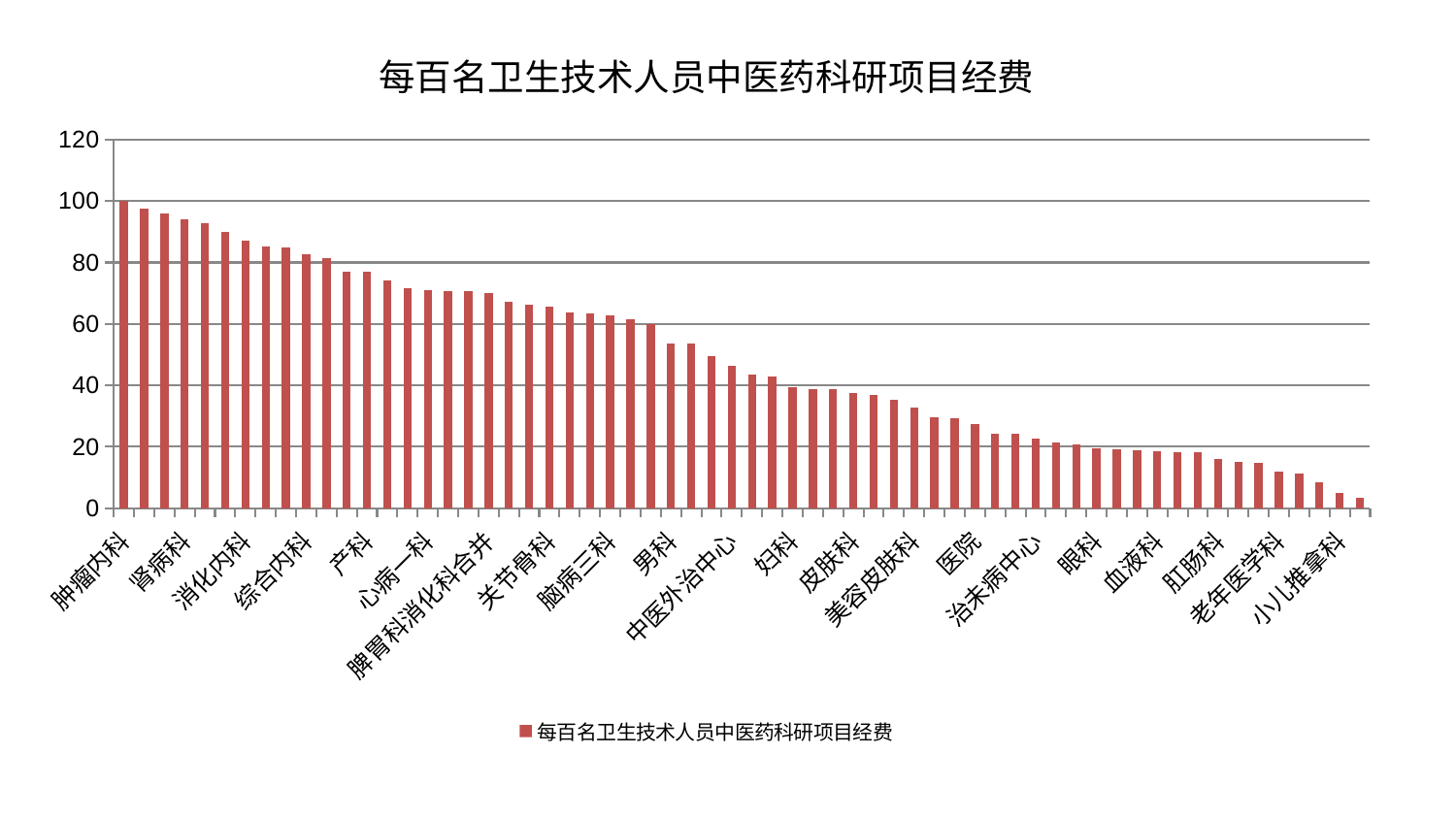

### Chart: 每百名卫生技术人员中医药科研项目经费

| Category | 每百名卫生技术人员中医药科研项目经费 |
|---|---|
| 肿瘤内科 | 100.00000000000001 |
| 针灸科 | 97.65120825970128 |
| 耳鼻喉科 | 96.0270861064764 |
| 肾病科 | 94.14276916120109 |
| 心病四科 | 92.77811379555462 |
| 风湿病科 | 90.03724575891144 |
| 消化内科 | 87.1088719515518 |
| 运动损伤骨科 | 85.29509002962804 |
| 泌尿外科 | 84.76621580105608 |
| 综合内科 | 82.81132949385807 |
| 西区重症医学科 | 81.36391653373786 |
| 重症医学科 | 77.16222974821883 |
| 产科 | 77.13819190405333 |
| 心病二科 | 74.31339443433964 |
| 康复科 | 71.60229784756378 |
| 心病一科 | 71.04047278083915 |
| 神经外科 | 70.71874233590745 |
| 脑病二科 | 70.65921774480572 |
| 脾胃科消化科合并 | 70.21686755366774 |
| 微创骨科 | 67.33538824996585 |
| 乳腺甲状腺外科 | 66.2758339718235 |
| 关节骨科 | 65.73540037126189 |
| 东区肾病科 | 63.78046749603638 |
| 呼吸内科 | 63.59389322847438 |
| 脑病三科 | 62.91978803849971 |
| 肝胆外科 | 61.521563012096784 |
| 妇科妇二科合并 | 60.05181452911078 |
| 男科 | 53.74272649224649 |
| 中医经典科 | 53.59484111850413 |
| 胸外科 | 49.5818037730649 |
| 中医外治中心 | 46.23658232464472 |
| 内分泌科 | 43.48906488153952 |
| 推拿科 | 42.909170815941664 |
| 妇科 | 39.26842516894392 |
| 东区重症医学科 | 38.92434532496084 |
| 肝病科 | 38.681030359892056 |
| 皮肤科 | 37.518627651634816 |
| 普通外科 | 36.86181981427719 |
| 周围血管科 | 35.4482273285299 |
| 美容皮肤科 | 32.773337362932445 |
| 神经内科 | 29.527691219834587 |
| 心血管内科 | 29.217509050632625 |
| 医院 | 27.4787885550725 |
| 创伤骨科 | 24.248087269913338 |
| 脊柱骨科 | 24.115670347633912 |
| 治未病中心 | 22.561084887187988 |
| 妇二科 | 21.317072996162498 |
| 显微骨科 | 20.718062470179433 |
| 眼科 | 19.362129668128325 |
| 脾胃病科 | 19.320553812226763 |
| 儿科 | 18.851558445792183 |
| 血液科 | 18.507135422109034 |
| 骨科 | 18.107238457970944 |
| 肾脏内科 | 18.09258183002827 |
| 肛肠科 | 16.06174445860461 |
| 口腔科 | 14.983892587608748 |
| 小儿骨科 | 14.77439048250109 |
| 老年医学科 | 11.983771909528457 |
| 脑病一科 | 11.399224777898091 |
| 身心医学科 | 8.4485719950282 |
| 小儿推拿科 | 5.02258216235845 |
| 心病三科 | 3.5566795252670786 |
43